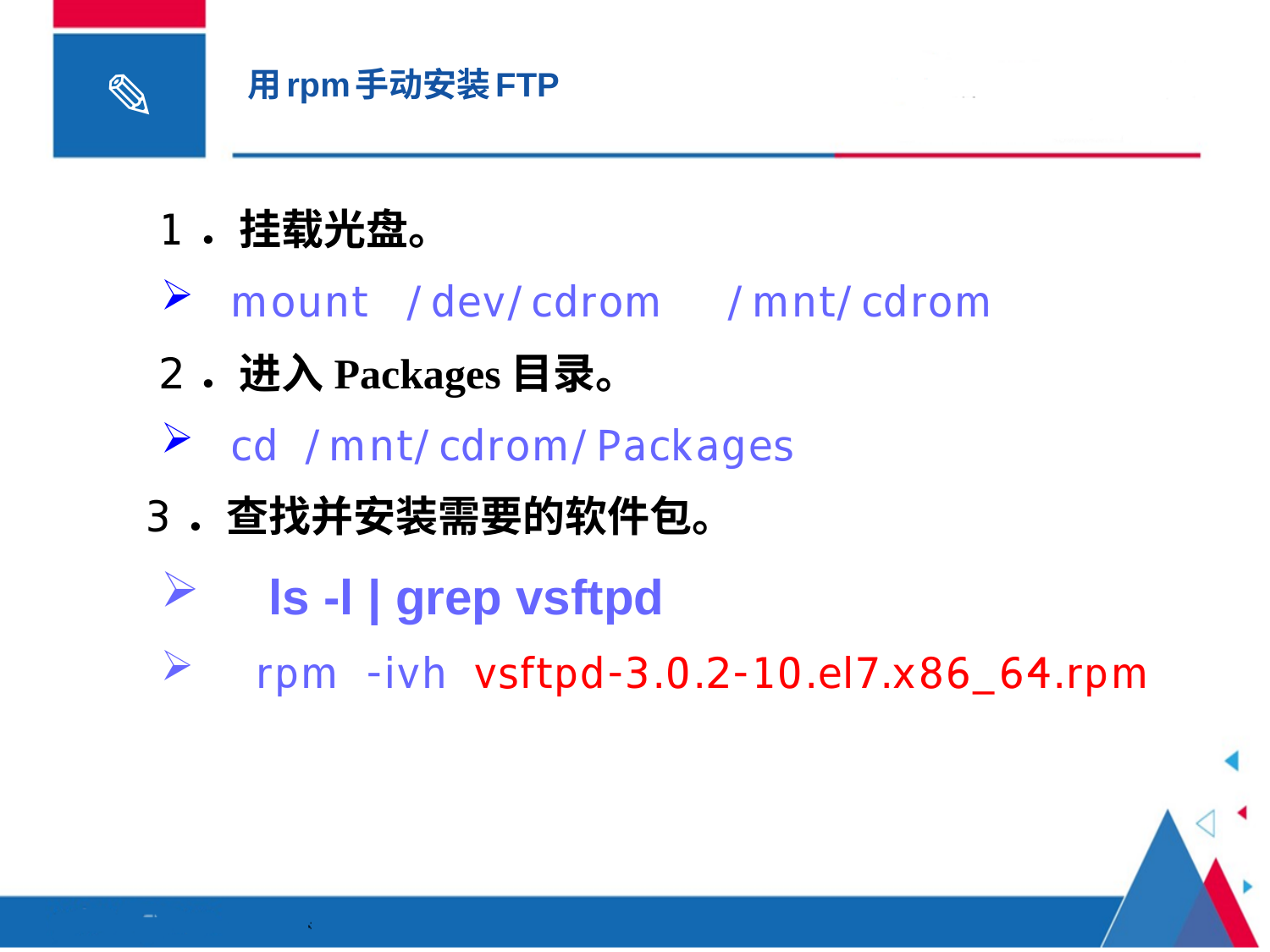

# 用rpm手动安装FTP
     1．挂载光盘。
   mount   /dev/cdrom     /mnt/cdrom
     2．进入Packages目录。
   cd  /mnt/cdrom/Packages
    3．查找并安装需要的软件包。
     ls -l | grep vsftpd
     rpm  -ivh  vsftpd-3.0.2-10.el7.x86_64.rpm